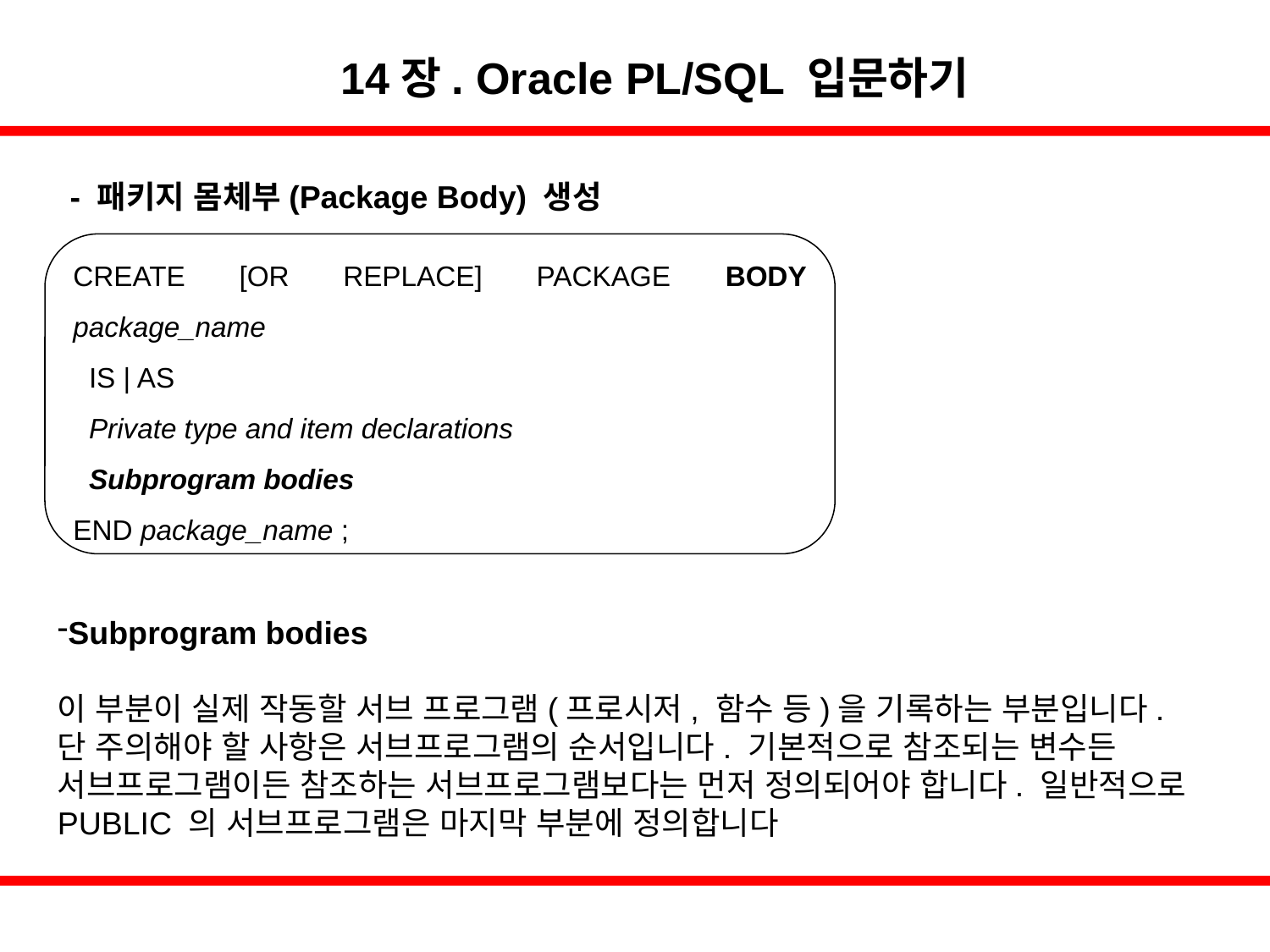

14장. Oracle PL/SQL 입문하기

- 패키지 몸체부(Package Body) 생성
CREATE [OR REPLACE] PACKAGE BODY package_name
  IS | AS
  Private type and item declarations
  Subprogram bodies
END package_name ;
Subprogram bodies

이 부분이 실제 작동할 서브 프로그램(프로시저, 함수 등)을 기록하는 부분입니다.
단 주의해야 할 사항은 서브프로그램의 순서입니다. 기본적으로 참조되는 변수든 서브프로그램이든 참조하는 서브프로그램보다는 먼저 정의되어야 합니다. 일반적으로 PUBLIC 의 서브프로그램은 마지막 부분에 정의합니다